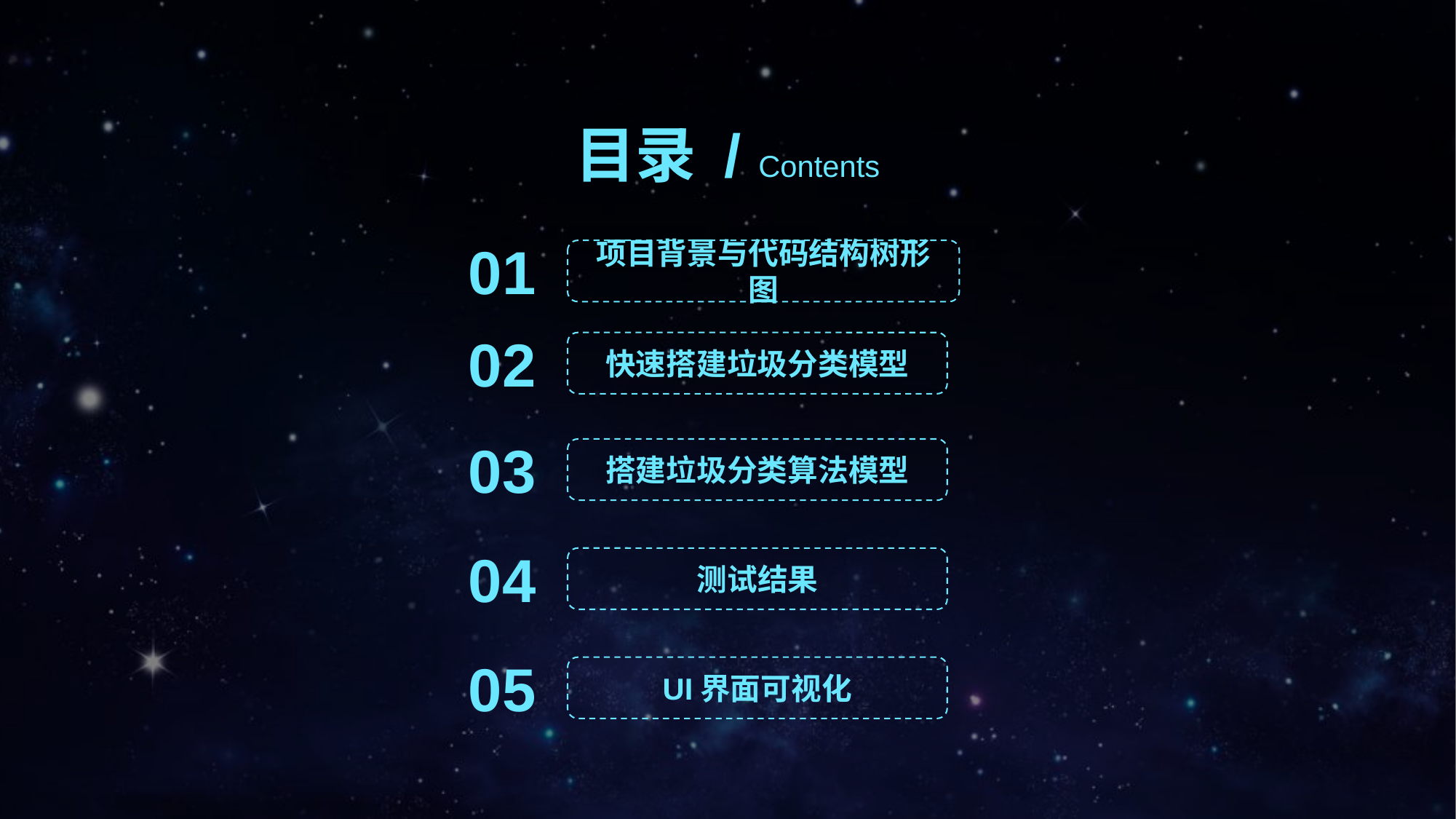

目录 / Contents
01
项目背景与代码结构树形图
02
快速搭建垃圾分类模型
03
搭建垃圾分类算法模型
04
测试结果
05
UI界面可视化